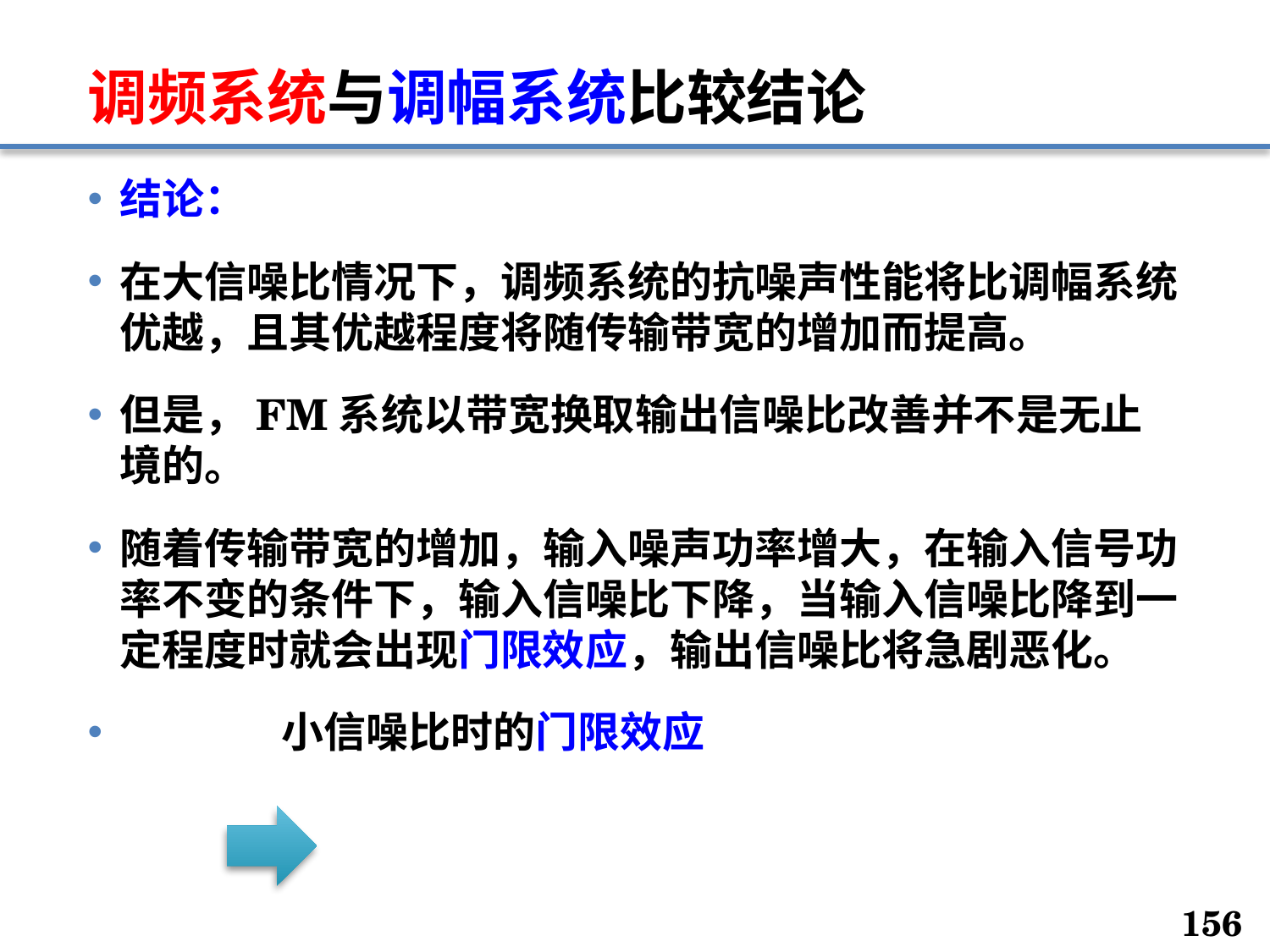

# 调频系统与调幅系统比较结论
结论：
在大信噪比情况下，调频系统的抗噪声性能将比调幅系统优越，且其优越程度将随传输带宽的增加而提高。
但是，FM系统以带宽换取输出信噪比改善并不是无止境的。
随着传输带宽的增加，输入噪声功率增大，在输入信号功率不变的条件下，输入信噪比下降，当输入信噪比降到一定程度时就会出现门限效应，输出信噪比将急剧恶化。
                小信噪比时的门限效应

156